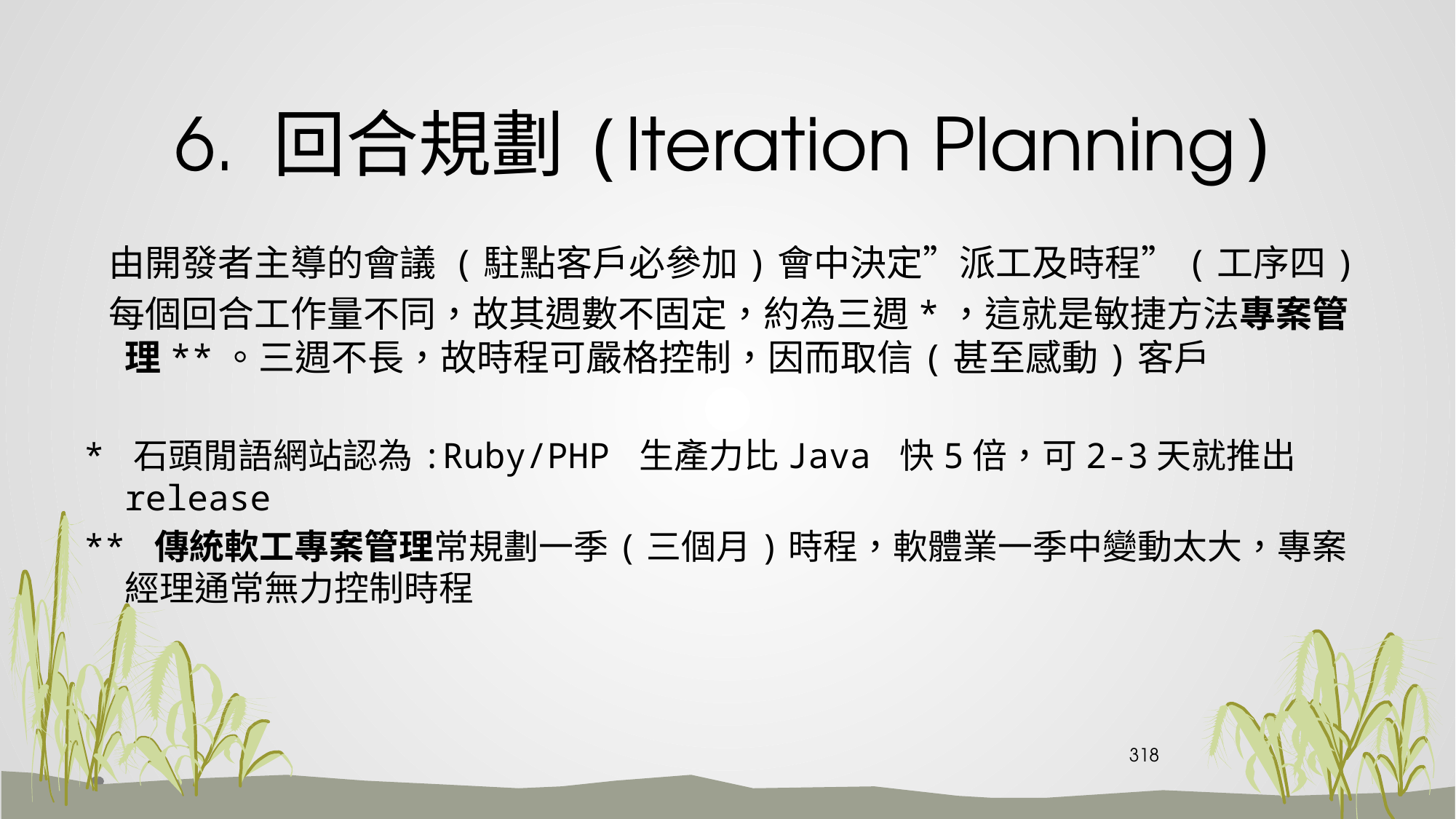

# 6. 回合規劃(Iteration Planning)
  由開發者主導的會議 (駐點客戶必參加)會中決定”派工及時程”(工序四)
  每個回合工作量不同，故其週數不固定，約為三週*，這就是敏捷方法專案管理**。三週不長，故時程可嚴格控制，因而取信(甚至感動)客戶

* 石頭閒語網站認為:Ruby/PHP 生產力比Java 快5倍，可2-3天就推出release
** 傳統軟工專案管理常規劃一季(三個月)時程，軟體業一季中變動太大，專案經理通常無力控制時程
318